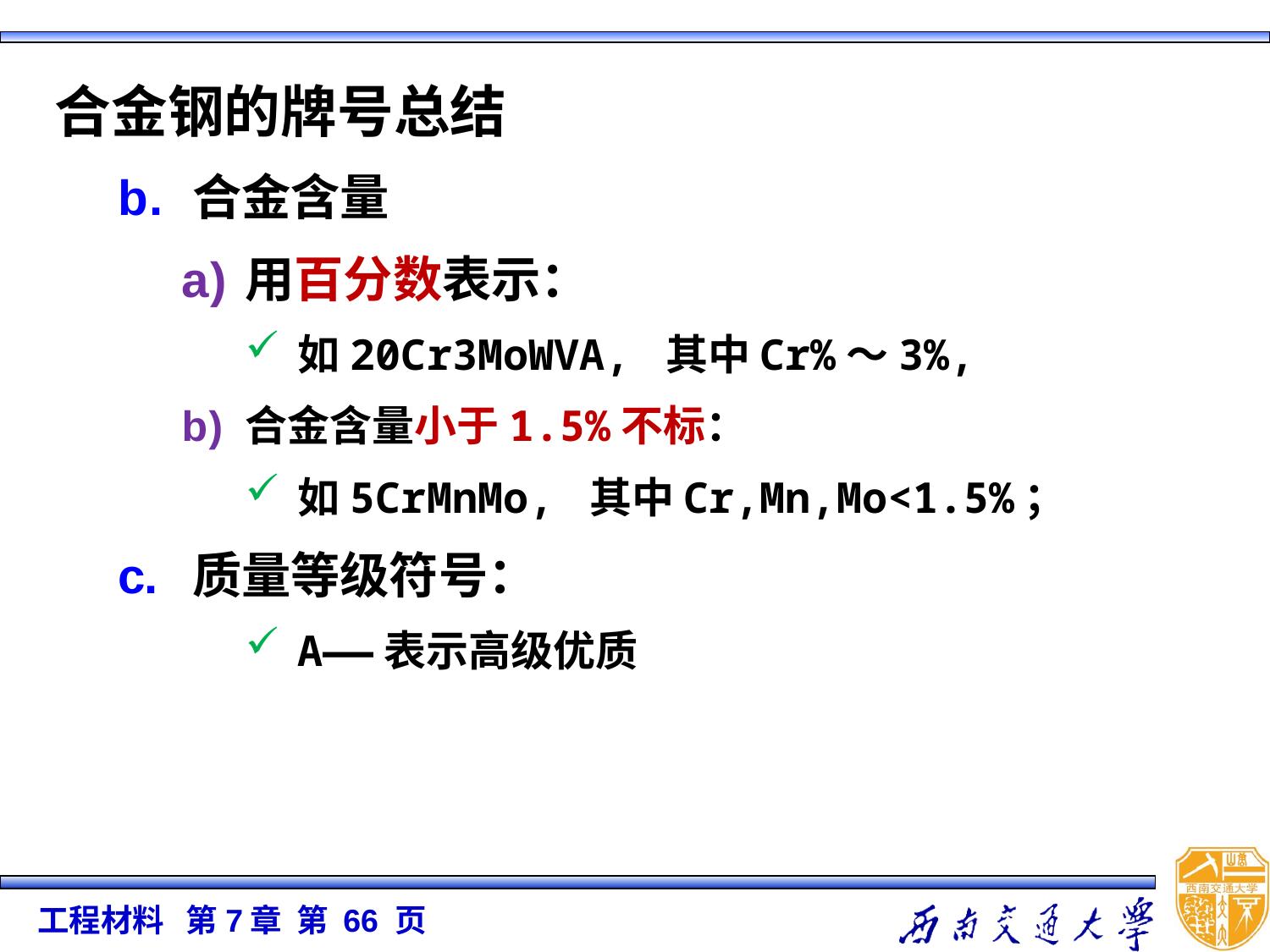

合金钢的牌号总结
合金含量
用百分数表示：
如20Cr3MoWVA, 其中Cr%～3%,
合金含量小于1.5%不标：
如5CrMnMo, 其中Cr,Mn,Mo<1.5%；
质量等级符号：
A——表示高级优质